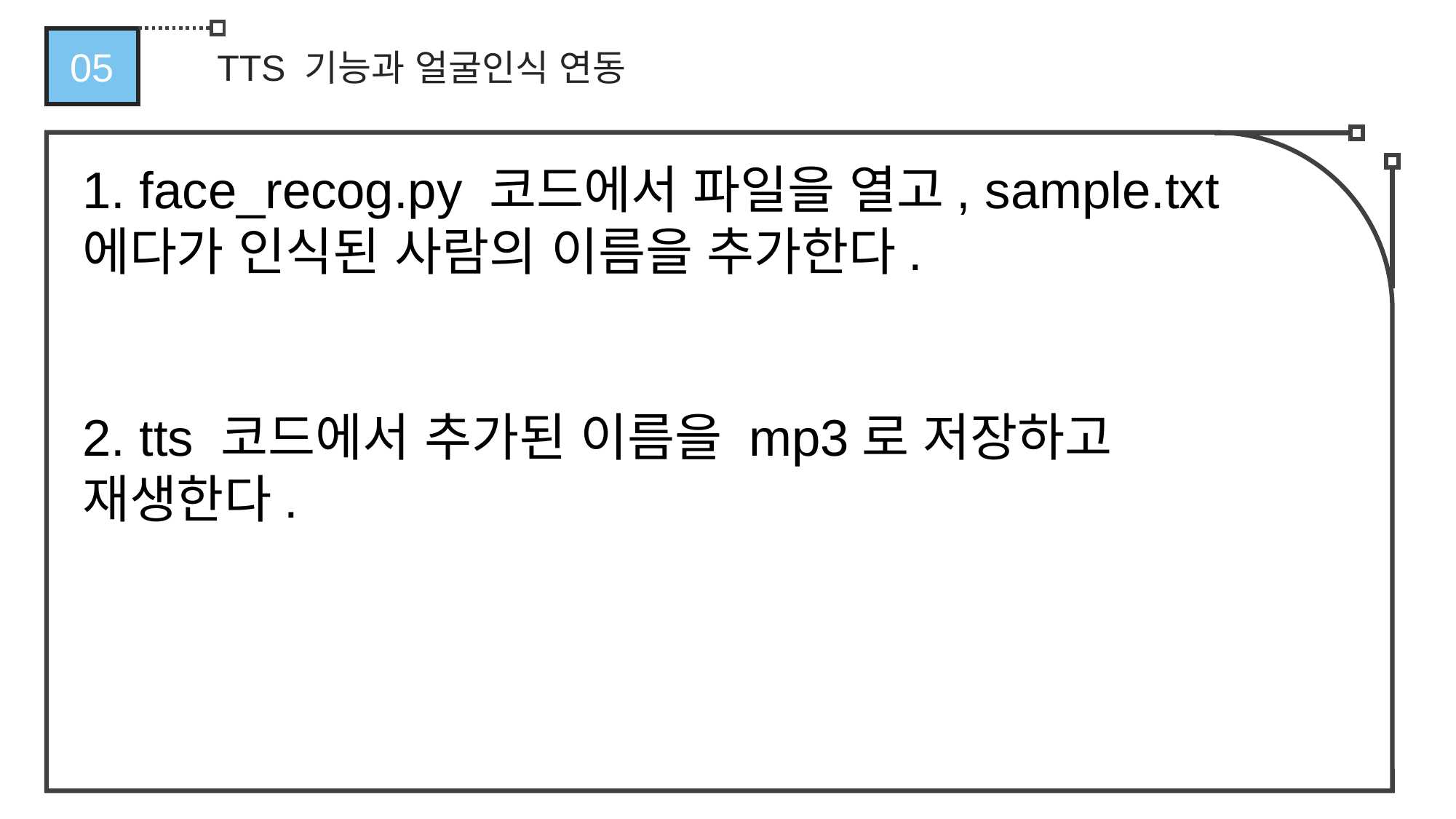

05
TTS 기능과 얼굴인식 연동

1. face_recog.py 코드에서 파일을 열고, sample.txt에다가 인식된 사람의 이름을 추가한다.

2. tts 코드에서 추가된 이름을 mp3로 저장하고 재생한다.